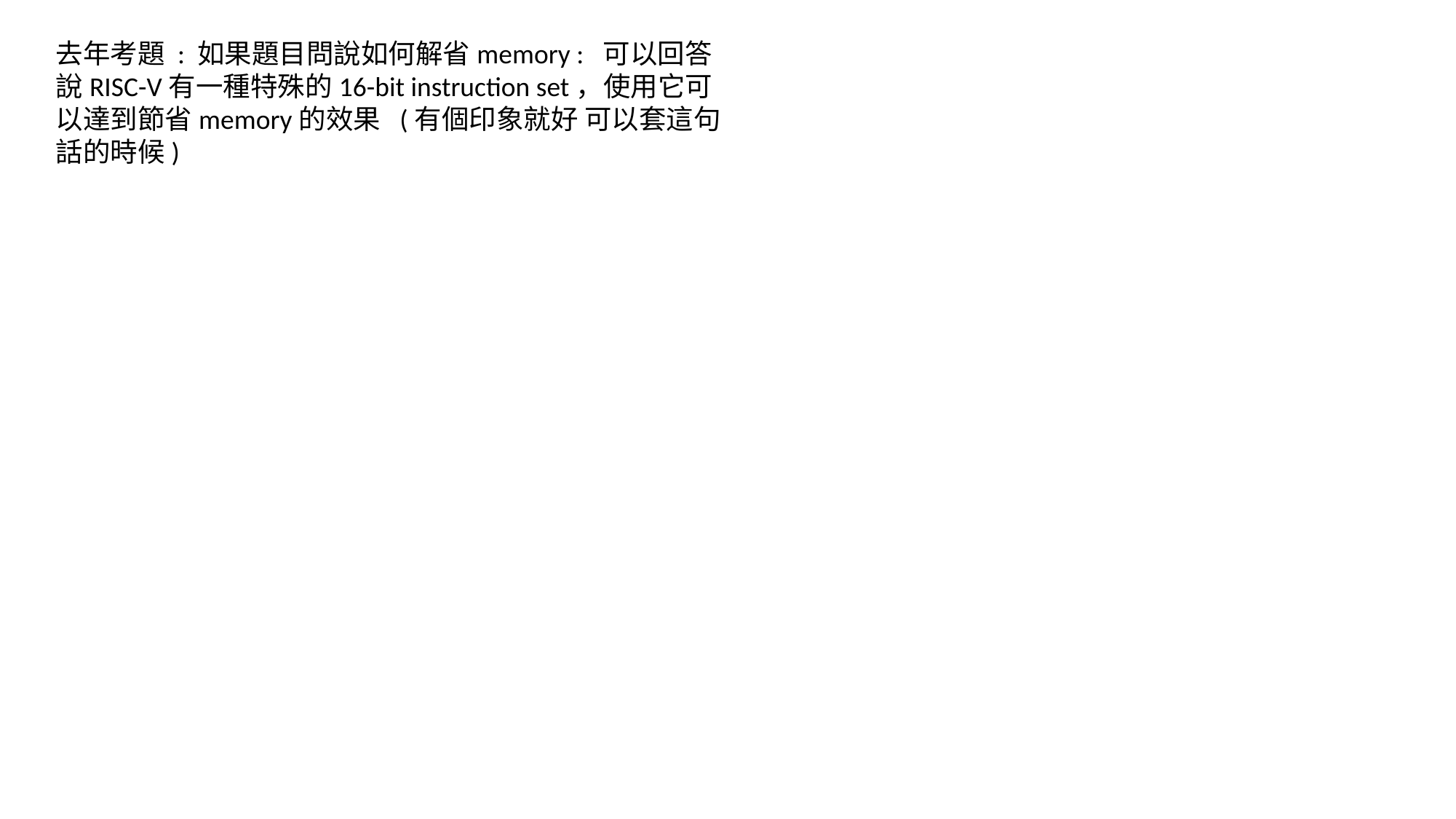

去年考題 : 如果題目問說如何解省memory :  可以回答說RISC-V有一種特殊的16-bit instruction set，使用它可以達到節省memory的效果  (有個印象就好 可以套這句話的時候)